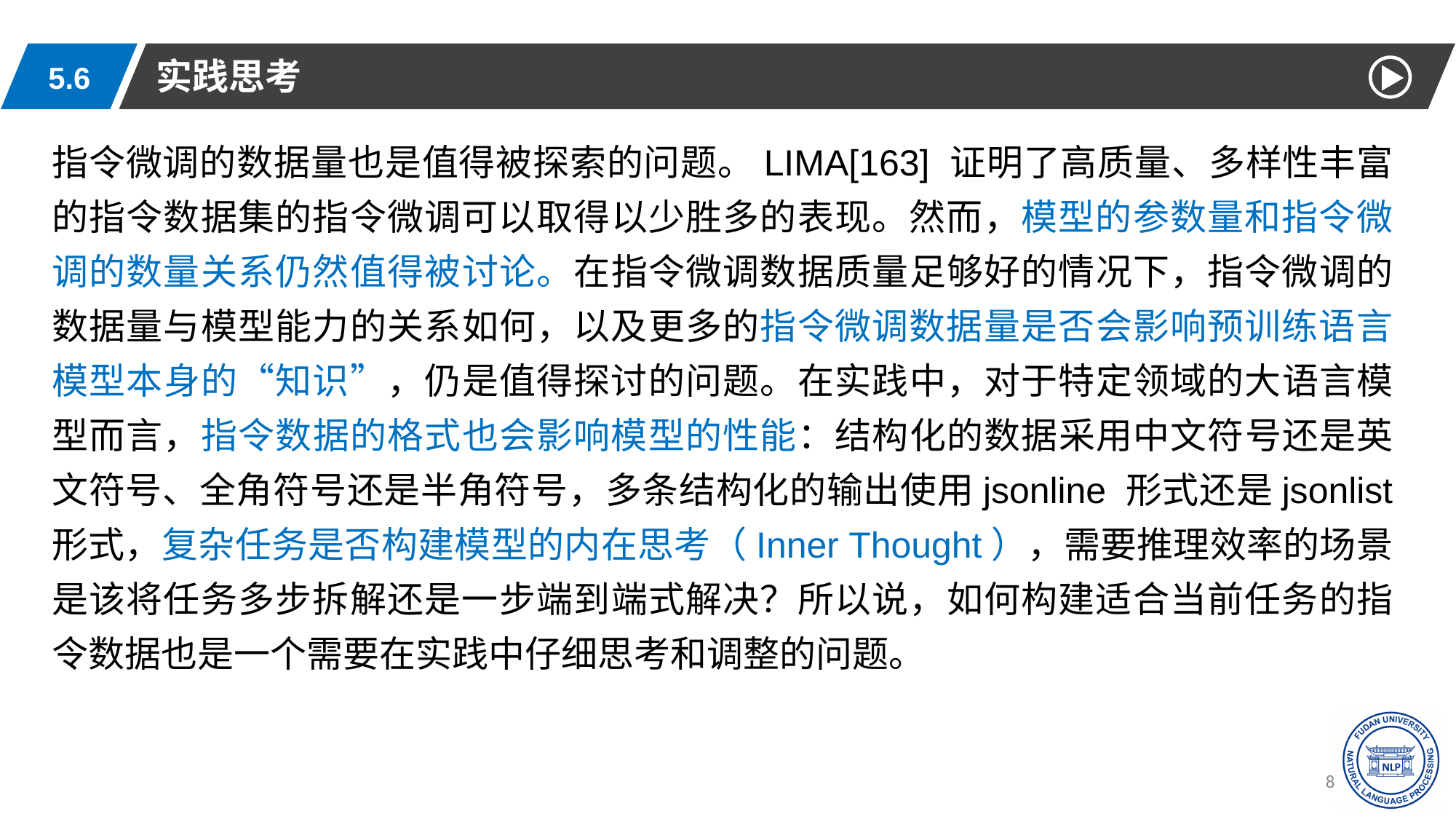

实践思考
5.6

指令微调的数据量也是值得被探索的问题。LIMA[163] 证明了高质量、多样性丰富的指令数据集的指令微调可以取得以少胜多的表现。然而，模型的参数量和指令微调的数量关系仍然值得被讨论。在指令微调数据质量足够好的情况下，指令微调的数据量与模型能力的关系如何，以及更多的指令微调数据量是否会影响预训练语言模型本身的“知识”，仍是值得探讨的问题。在实践中，对于特定领域的大语言模型而言，指令数据的格式也会影响模型的性能：结构化的数据采用中文符号还是英文符号、全角符号还是半角符号，多条结构化的输出使用jsonline 形式还是jsonlist 形式，复杂任务是否构建模型的内在思考（Inner Thought），需要推理效率的场景是该将任务多步拆解还是一步端到端式解决？所以说，如何构建适合当前任务的指令数据也是一个需要在实践中仔细思考和调整的问题。
83